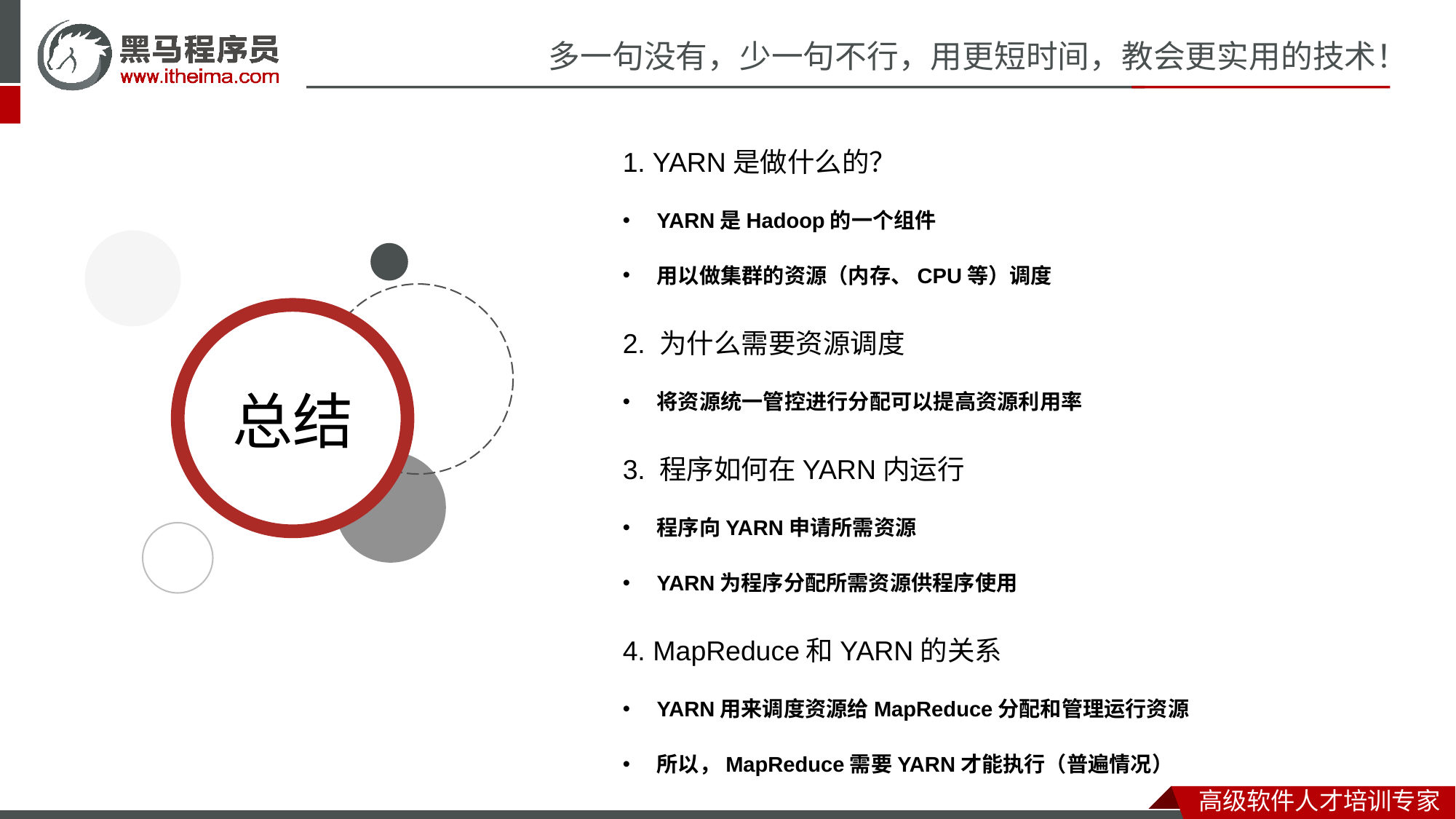

1. YARN是做什么的？
YARN是Hadoop的一个组件
用以做集群的资源（内存、CPU等）调度
2. 为什么需要资源调度
将资源统一管控进行分配可以提高资源利用率
3. 程序如何在YARN内运行
程序向YARN申请所需资源
YARN为程序分配所需资源供程序使用
4. MapReduce和YARN的关系
YARN用来调度资源给MapReduce分配和管理运行资源
所以，MapReduce需要YARN才能执行（普遍情况）